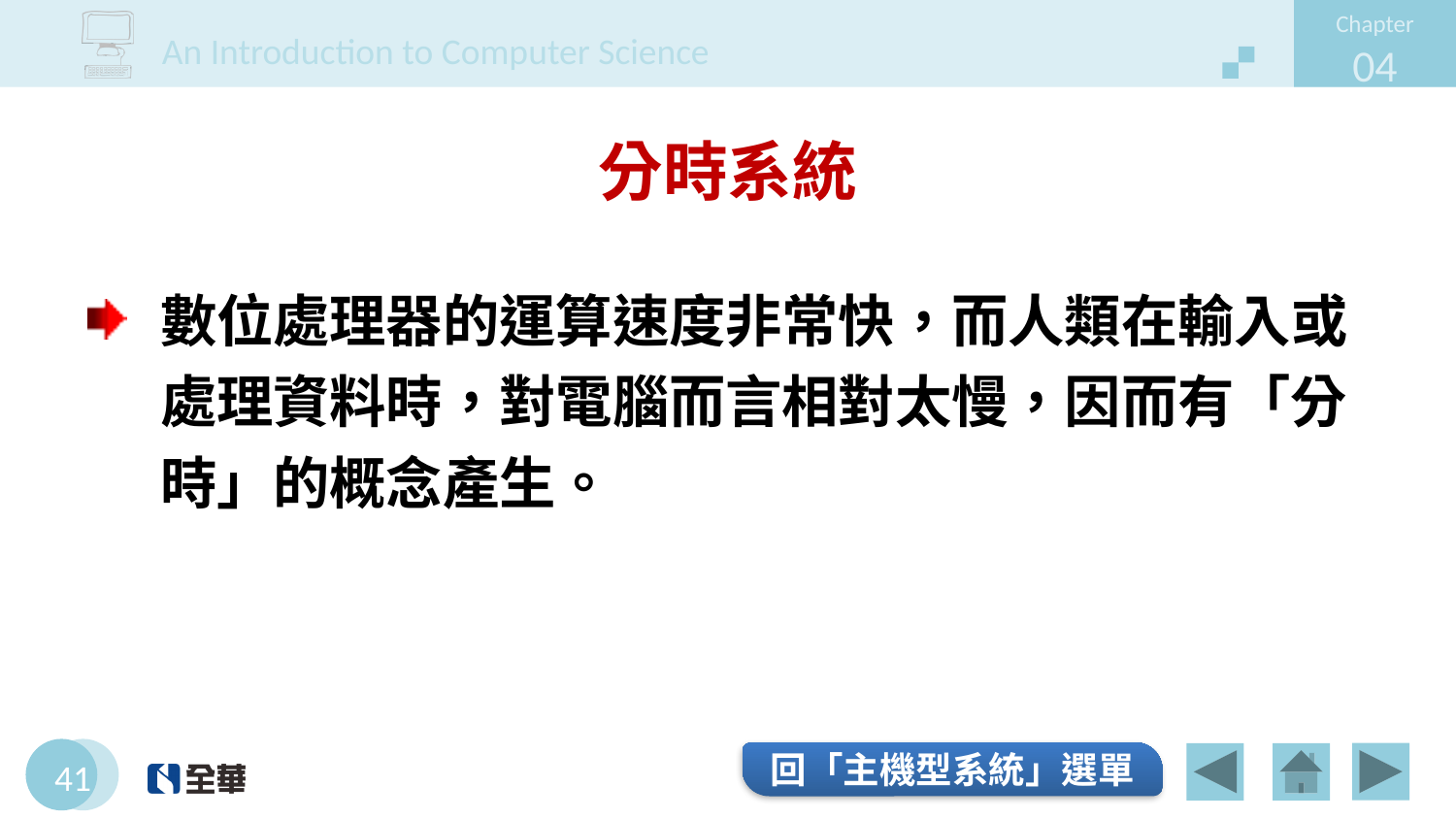

# 分時系統
數位處理器的運算速度非常快，而人類在輸入或處理資料時，對電腦而言相對太慢，因而有「分時」的概念產生。

回「主機型系統」選單